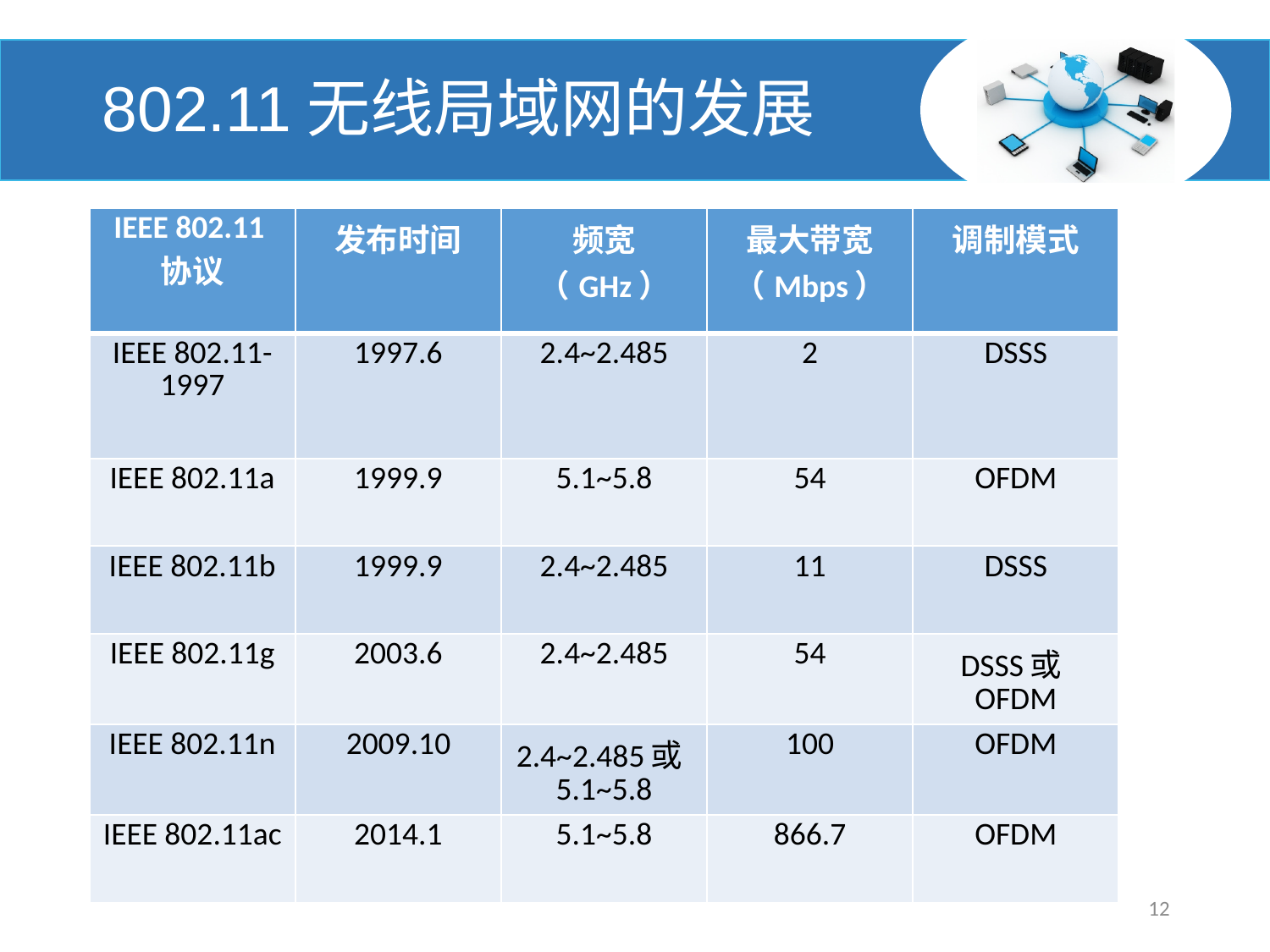

# 802.11无线局域网的发展
| IEEE 802.11协议 | 发布时间 | 频宽 （GHz） | 最大带宽（Mbps） | 调制模式 |
| --- | --- | --- | --- | --- |
| IEEE 802.11-1997 | 1997.6 | 2.4~2.485 | 2 | DSSS |
| IEEE 802.11a | 1999.9 | 5.1~5.8 | 54 | OFDM |
| IEEE 802.11b | 1999.9 | 2.4~2.485 | 11 | DSSS |
| IEEE 802.11g | 2003.6 | 2.4~2.485 | 54 | DSSS或OFDM |
| IEEE 802.11n | 2009.10 | 2.4~2.485或5.1~5.8 | 100 | OFDM |
| IEEE 802.11ac | 2014.1 | 5.1~5.8 | 866.7 | OFDM |
12